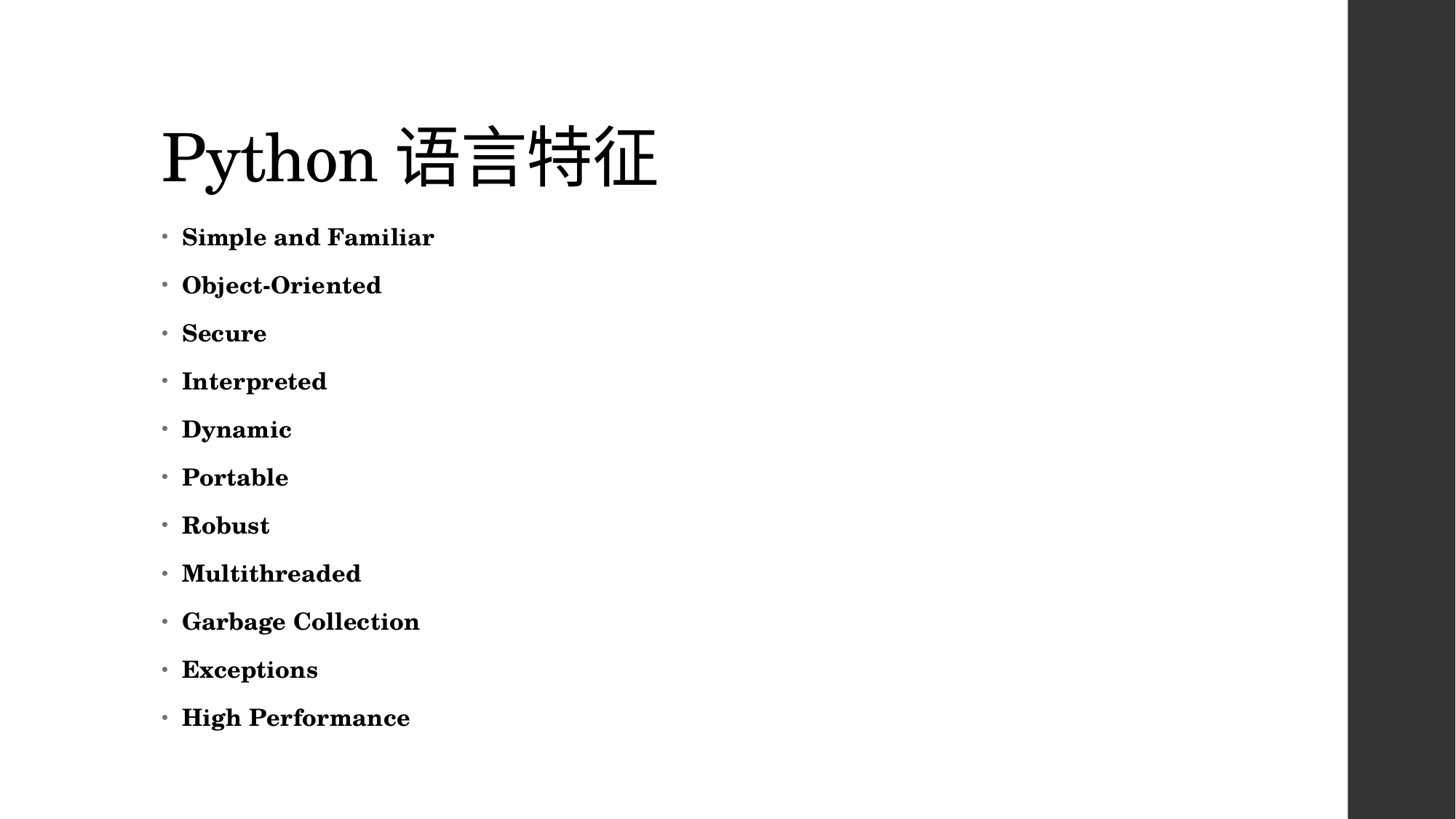

# Python语言特征
Simple and Familiar
Object-Oriented
Secure
Interpreted
Dynamic
Portable
Robust
Multithreaded
Garbage Collection
Exceptions
High Performance